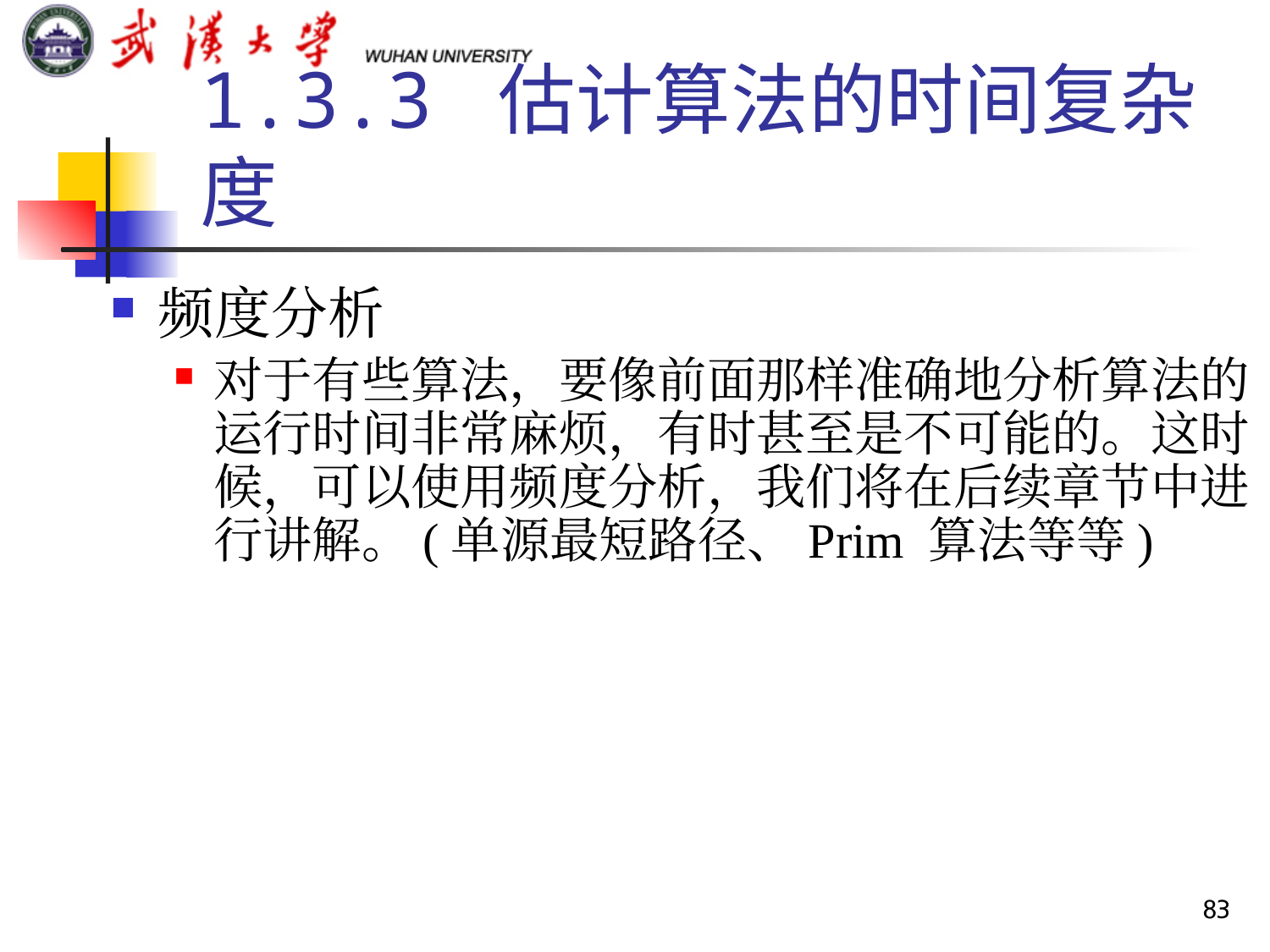

1.3.3 估计算法的时间复杂度
频度分析
对于有些算法，要像前面那样准确地分析算法的运行时间非常麻烦，有时甚至是不可能的。这时候，可以使用频度分析，我们将在后续章节中进行讲解。(单源最短路径、Prim 算法等等)
83